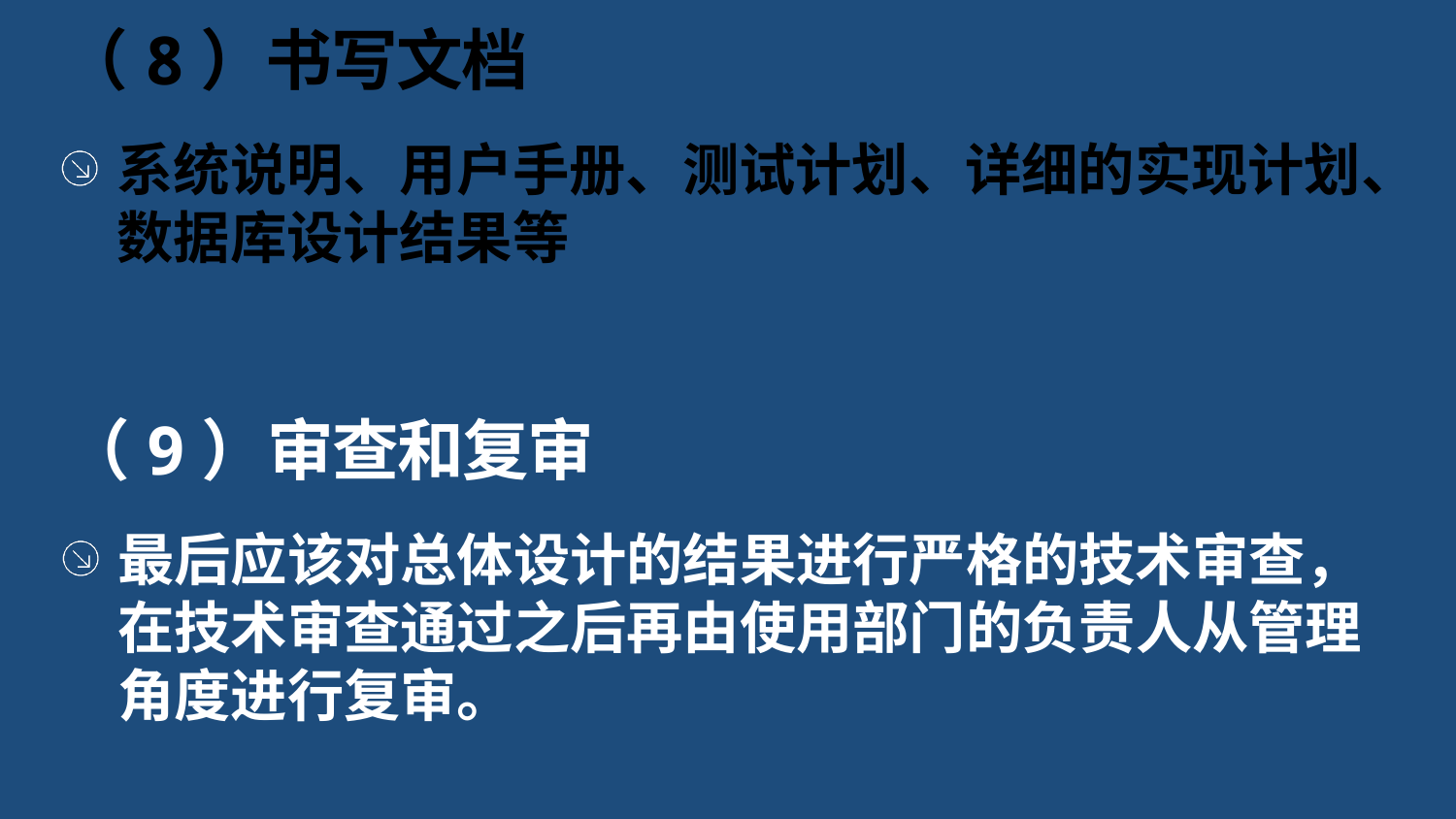

# （8）书写文档
系统说明、用户手册、测试计划、详细的实现计划、数据库设计结果等
（9）审查和复审
最后应该对总体设计的结果进行严格的技术审查，在技术审查通过之后再由使用部门的负责人从管理角度进行复审。